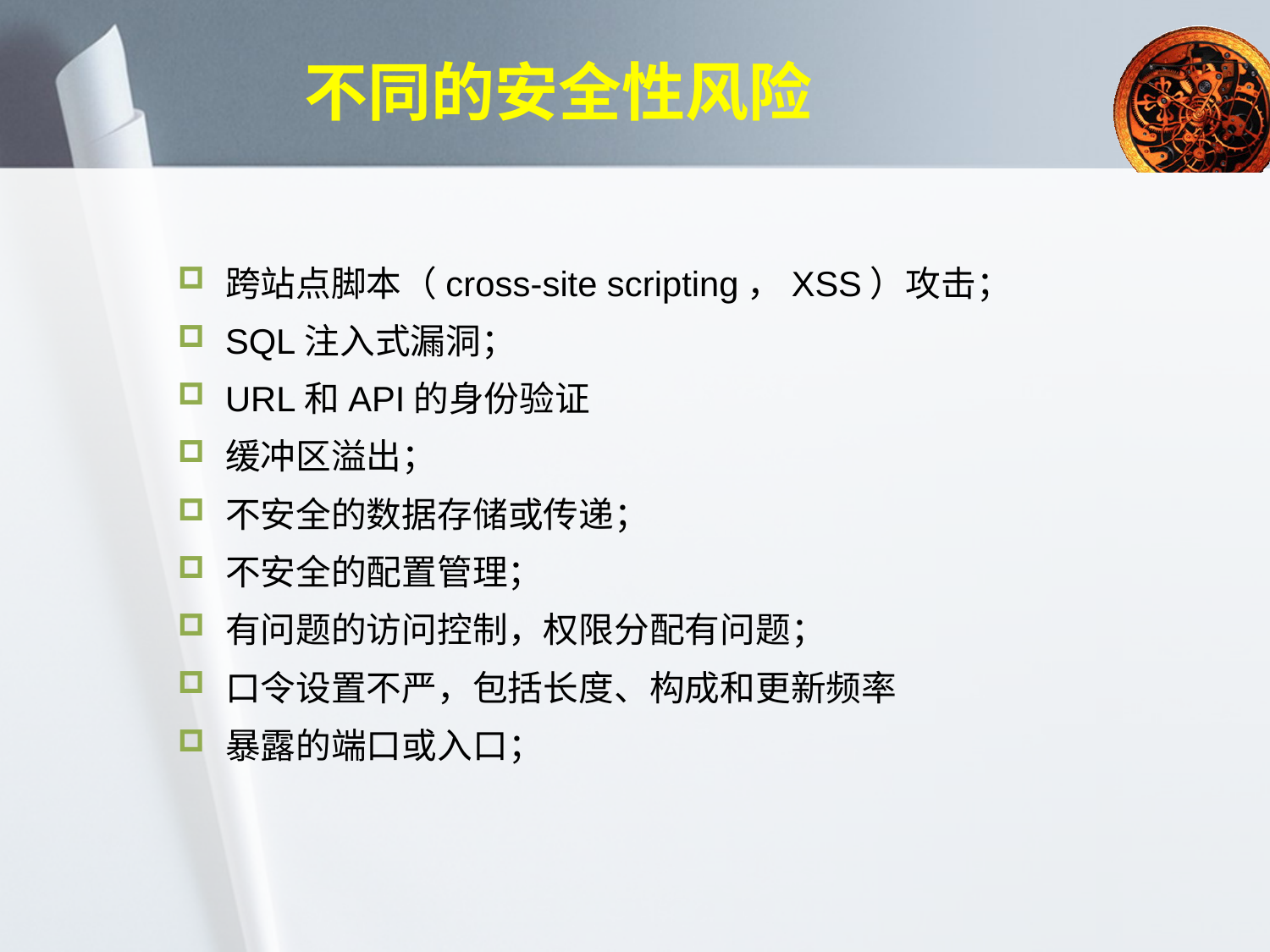

# 不同的安全性风险
跨站点脚本（cross-site scripting，XSS）攻击；
SQL注入式漏洞；
URL和API的身份验证
缓冲区溢出；
不安全的数据存储或传递；
不安全的配置管理；
有问题的访问控制，权限分配有问题；
口令设置不严，包括长度、构成和更新频率
暴露的端口或入口；